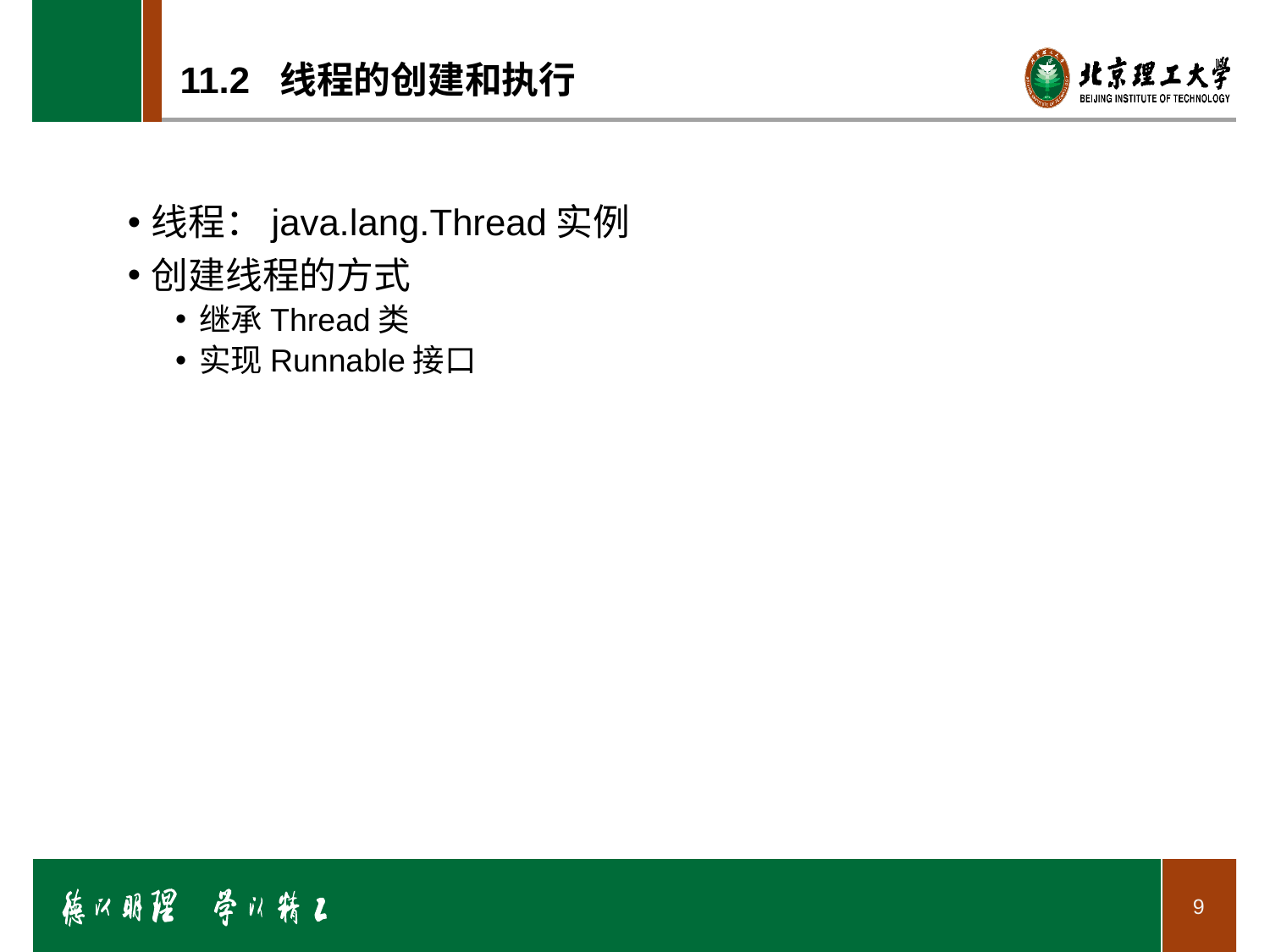

# 11.2  线程的创建和执行
线程：java.lang.Thread实例
创建线程的方式
继承Thread类
实现Runnable接口